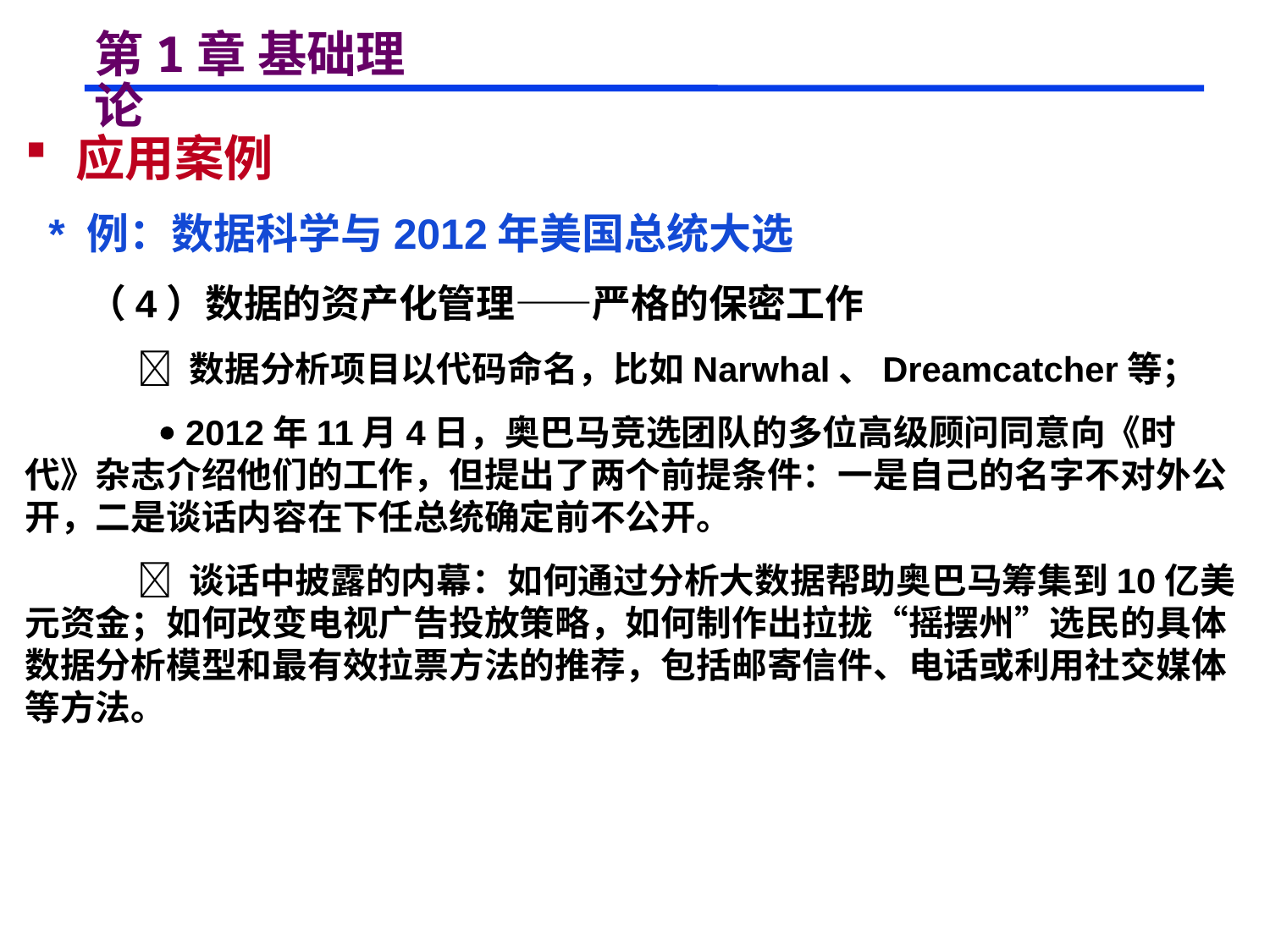

# 第1章 基础理论
 应用案例
  * 例：数据科学与2012年美国总统大选
      （4）数据的资产化管理——严格的保密工作
              • 数据分析项目以代码命名，比如Narwhal、Dreamcatcher等；
              • 2012年11月4日，奥巴马竞选团队的多位高级顾问同意向《时代》杂志介绍他们的工作，但提出了两个前提条件：一是自己的名字不对外公开，二是谈话内容在下任总统确定前不公开。
              • 谈话中披露的内幕：如何通过分析大数据帮助奥巴马筹集到10亿美元资金；如何改变电视广告投放策略，如何制作出拉拢“摇摆州”选民的具体数据分析模型和最有效拉票方法的推荐，包括邮寄信件、电话或利用社交媒体等方法。